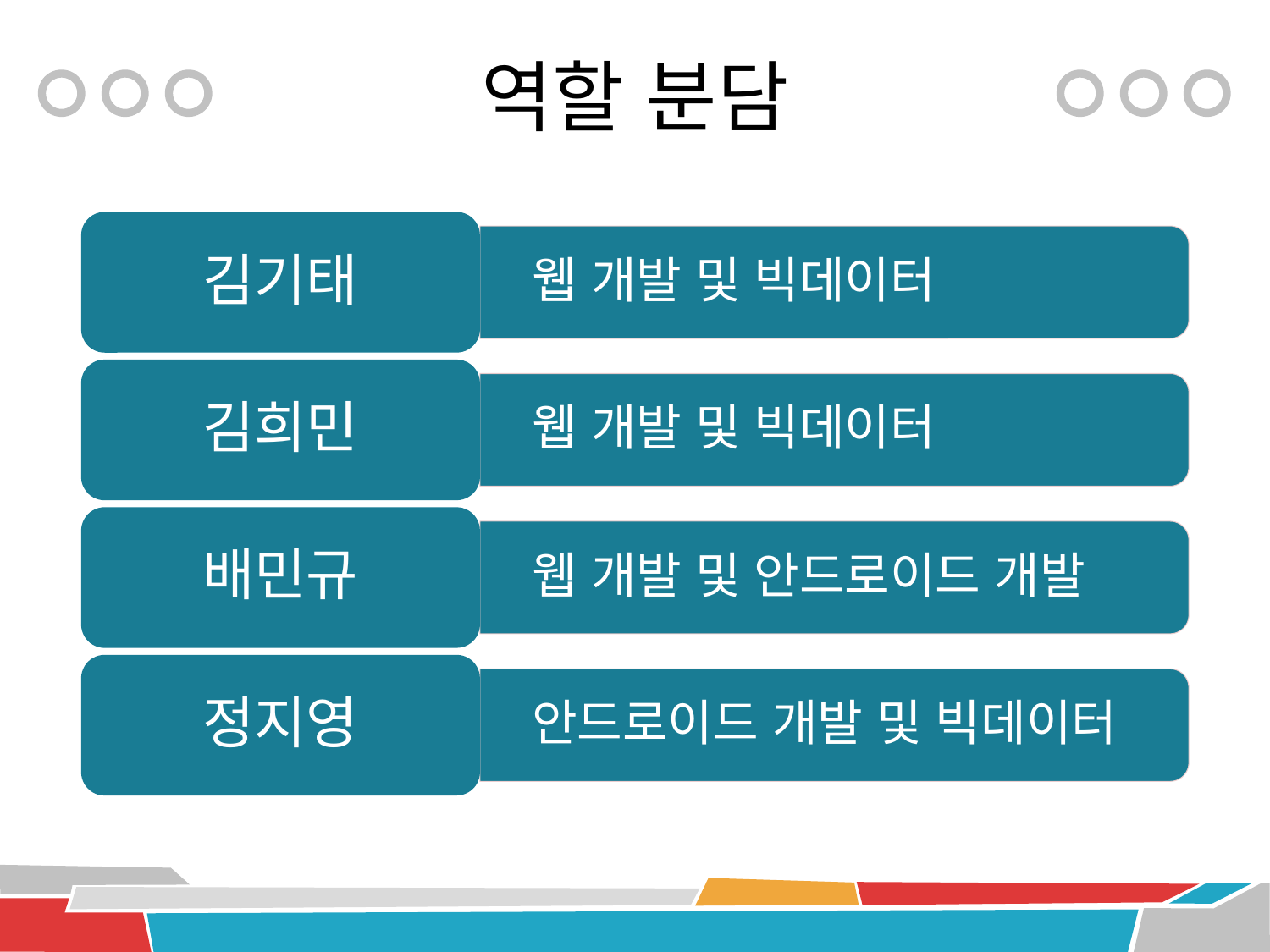

# 역할 분담
  웹 개발 및 빅데이터
  웹 개발 및 빅데이터
김기태
  웹 개발 및 안드로이드 개발
김희민
  안드로이드 개발 및 빅데이터
배민규
정지영